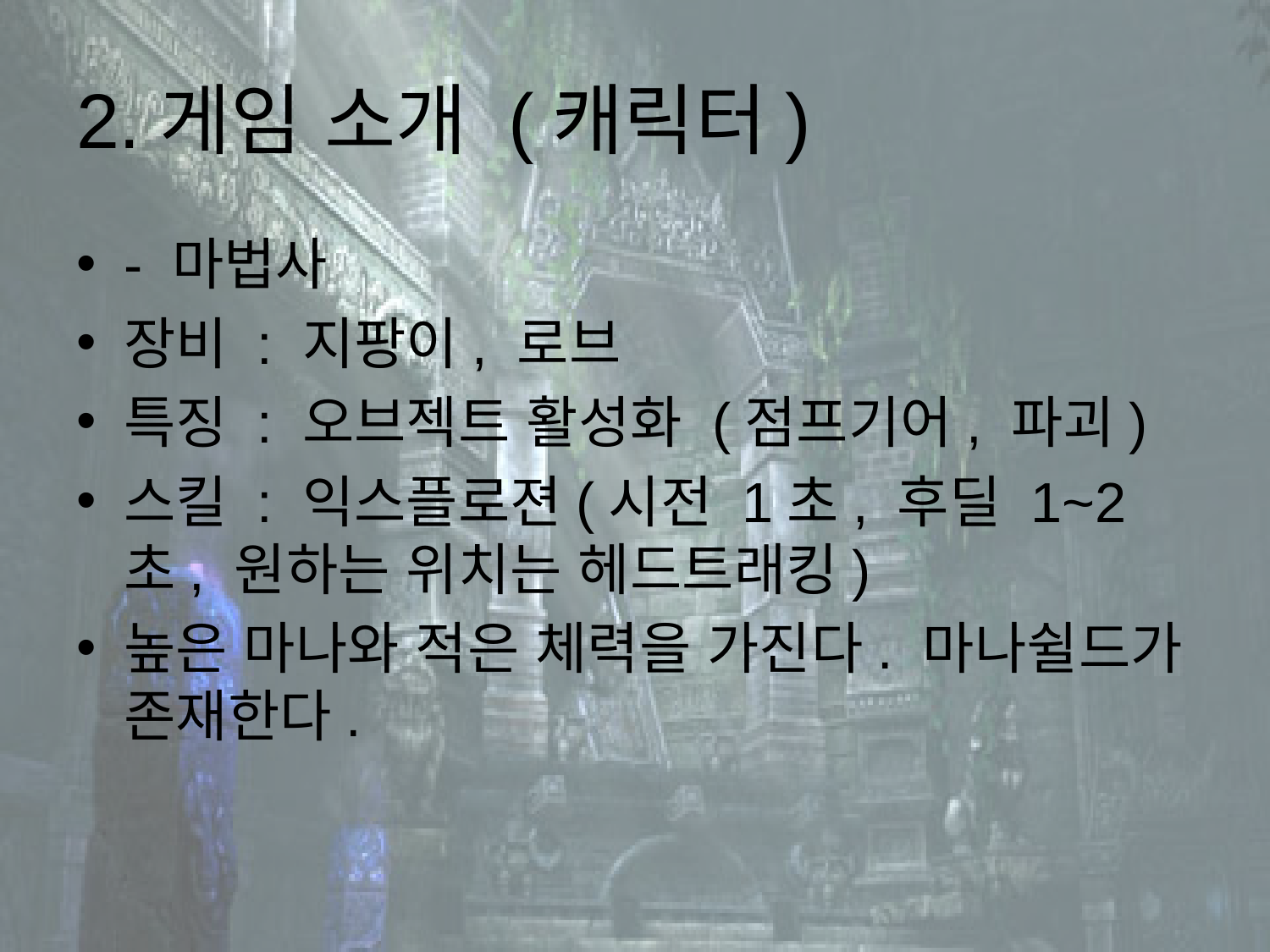

# 2.게임 소개 (캐릭터)
- 마법사
장비 : 지팡이, 로브
특징 : 오브젝트 활성화 (점프기어, 파괴)
스킬 : 익스플로젼(시전 1초, 후딜 1~2초, 원하는 위치는 헤드트래킹)
높은 마나와 적은 체력을 가진다. 마나쉴드가 존재한다.